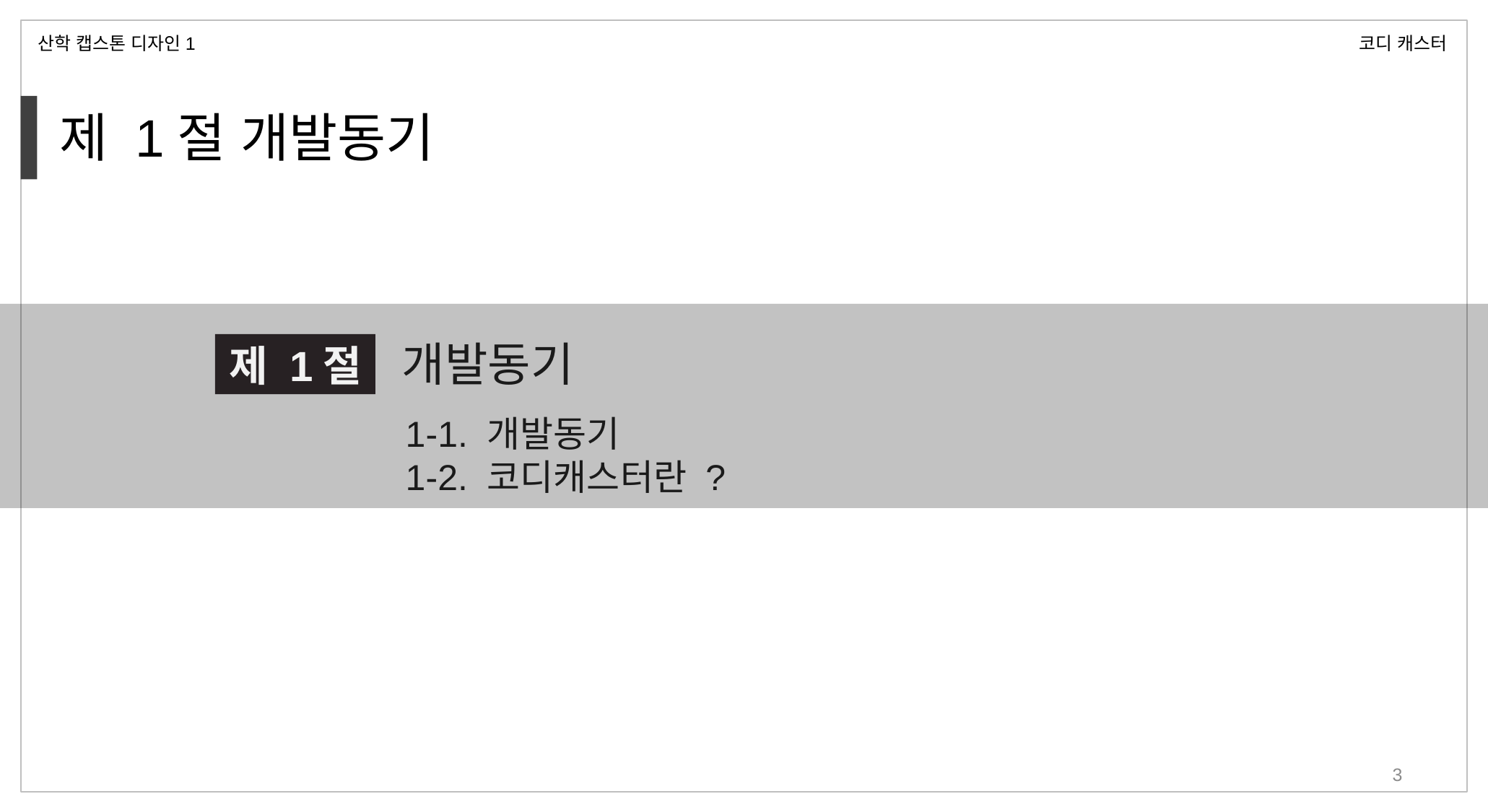

산학 캡스톤 디자인1
코디 캐스터

제 1절 개발동기

개발동기
제 1절

1-1. 개발동기
1-2. 코디캐스터란 ?
3